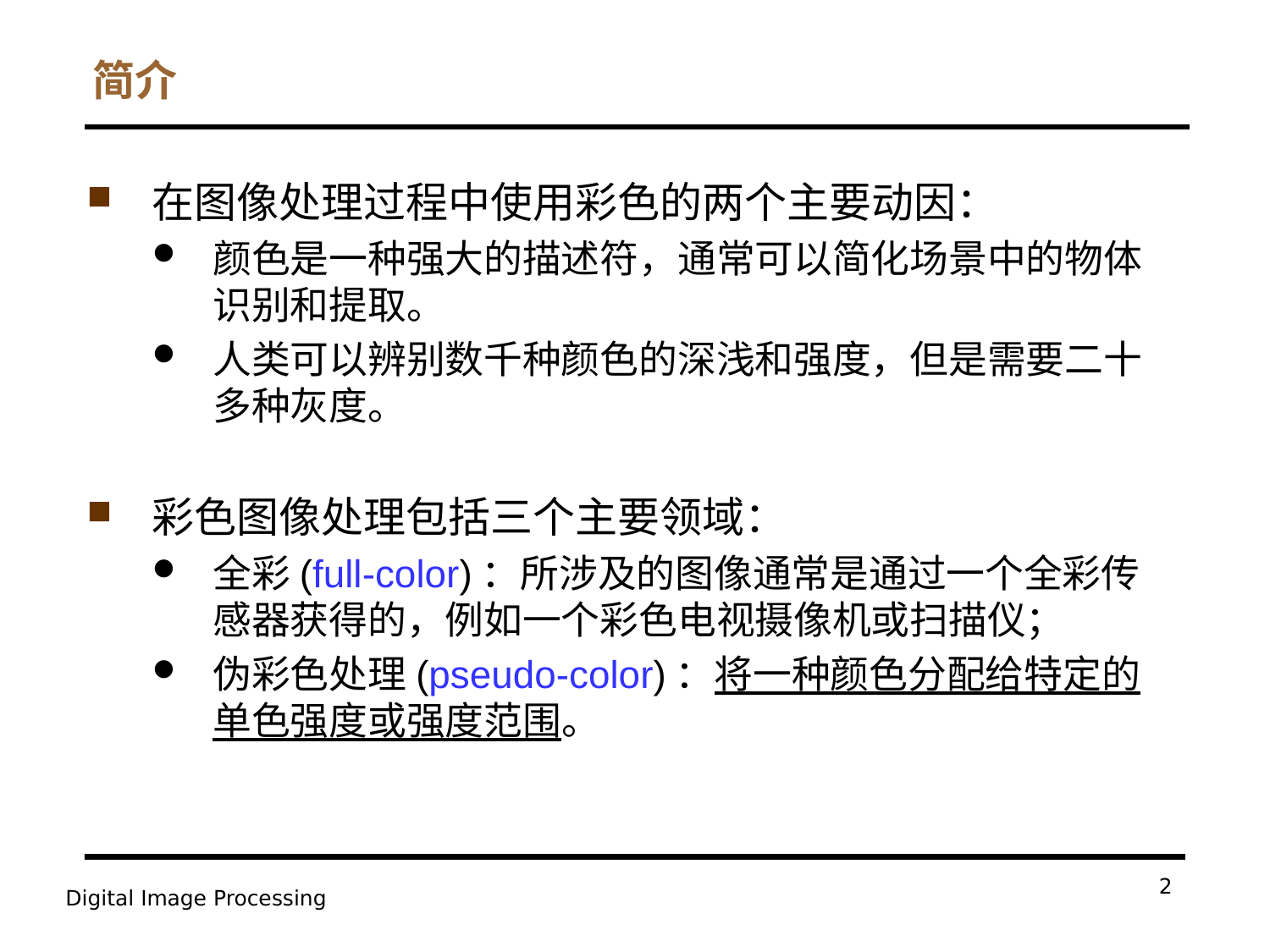

# 简介

在图像处理过程中使用彩色的两个主要动因：
颜色是一种强大的描述符，通常可以简化场景中的物体识别和提取。
人类可以辨别数千种颜色的深浅和强度，但是需要二十多种灰度。

彩色图像处理包括三个主要领域：
全彩(full-color)：所涉及的图像通常是通过一个全彩传感器获得的，例如一个彩色电视摄像机或扫描仪；
伪彩色处理(pseudo-color)：将一种颜色分配给特定的单色强度或强度范围。
2
Digital Image Processing